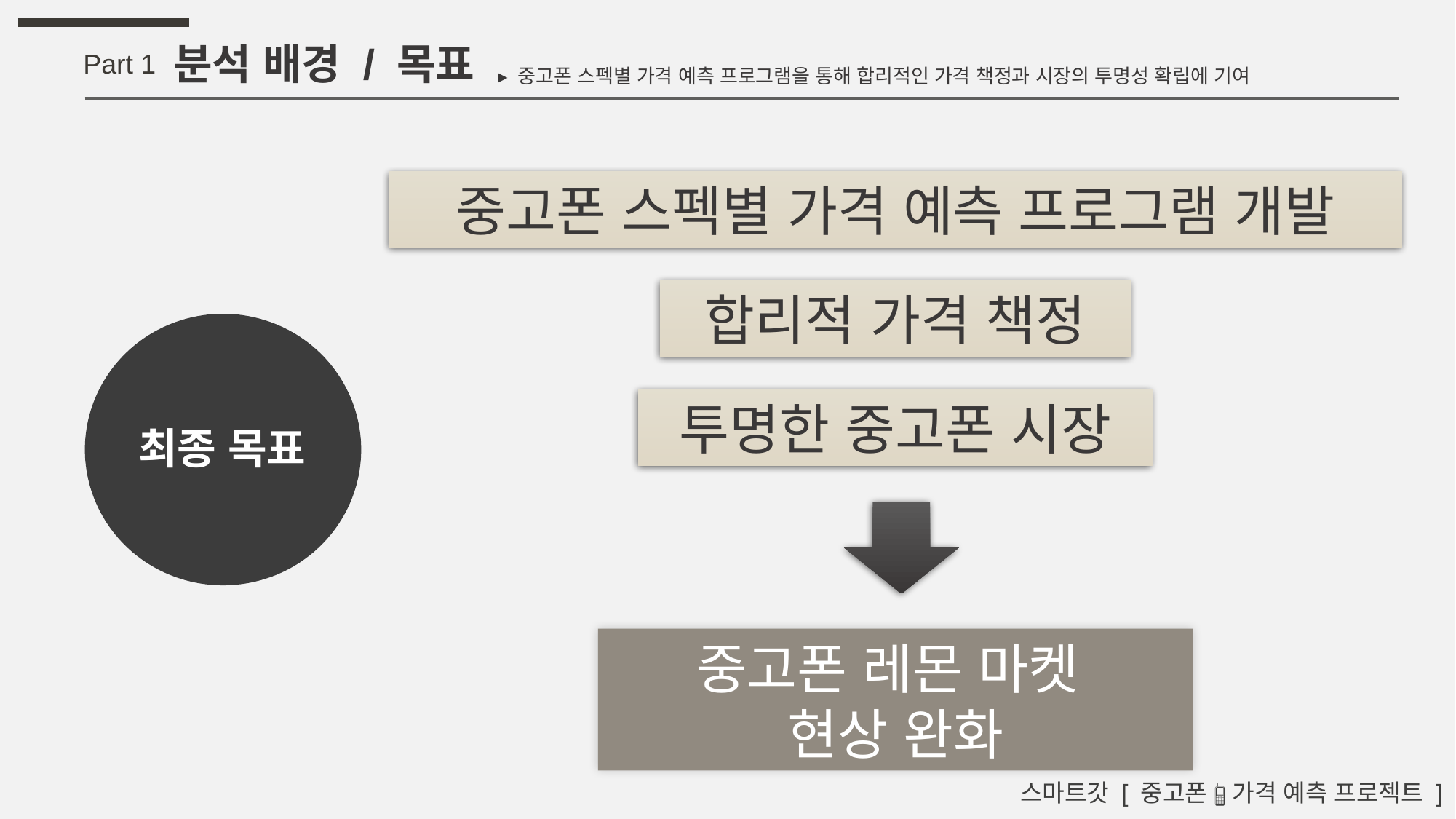

분석 배경 / 목표
Part 1
▸ 중고폰 스펙별 가격 예측 프로그램을 통해 합리적인 가격 책정과 시장의 투명성 확립에 기여
중고폰 스펙별 가격 예측 프로그램 개발
합리적 가격 책정

투명한 중고폰 시장
최종 목표

C
중고폰 레몬 마켓
현상 완화
스마트갓 [ 중고폰 📱 가격 예측 프로젝트 ]